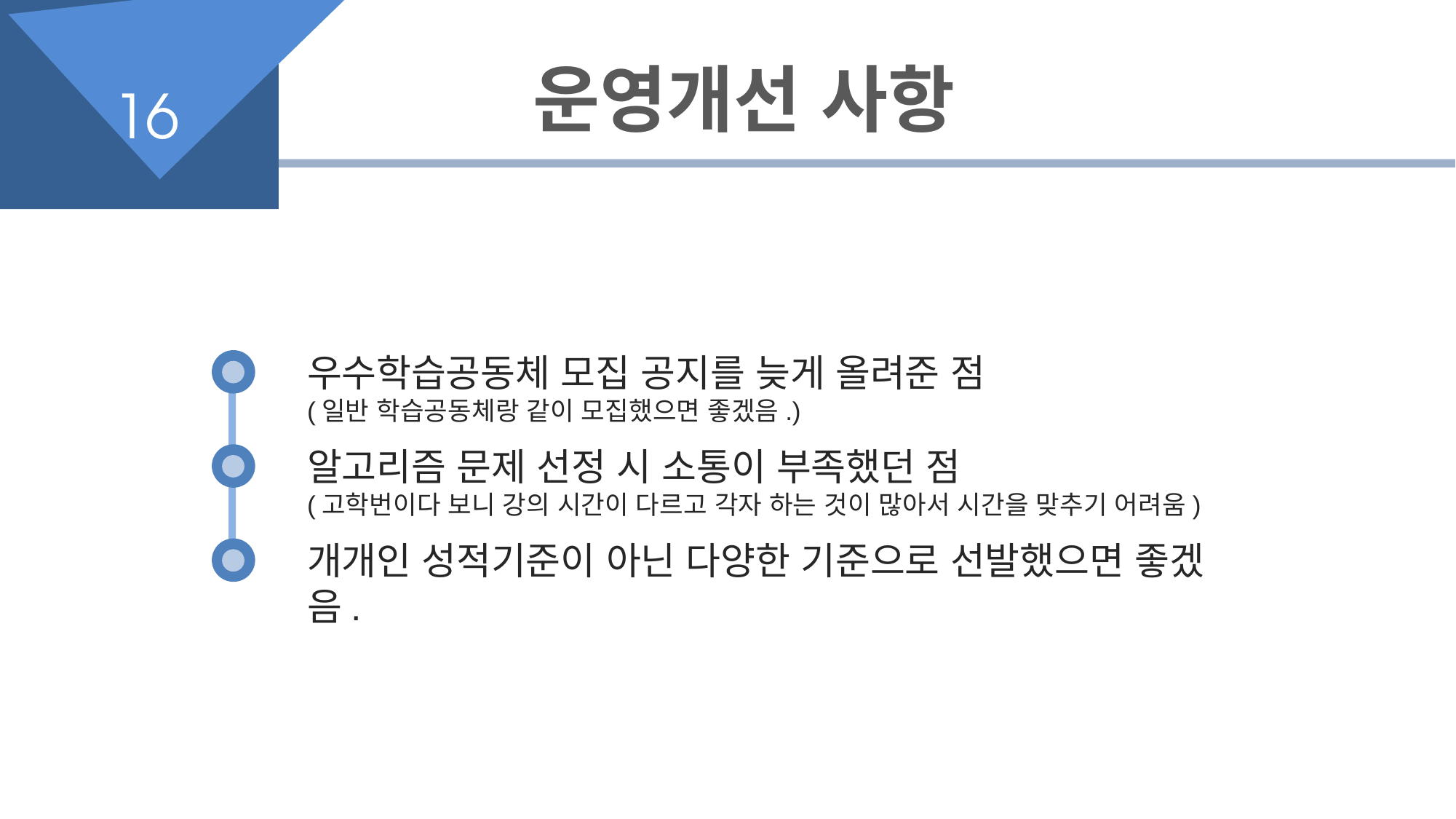

운영개선 사항
16

우수학습공동체 모집 공지를 늦게 올려준 점
(일반 학습공동체랑 같이 모집했으면 좋겠음.)

알고리즘 문제 선정 시 소통이 부족했던 점
(고학번이다 보니 강의 시간이 다르고 각자 하는 것이 많아서 시간을 맞추기 어려움)

개개인 성적기준이 아닌 다양한 기준으로 선발했으면 좋겠음.